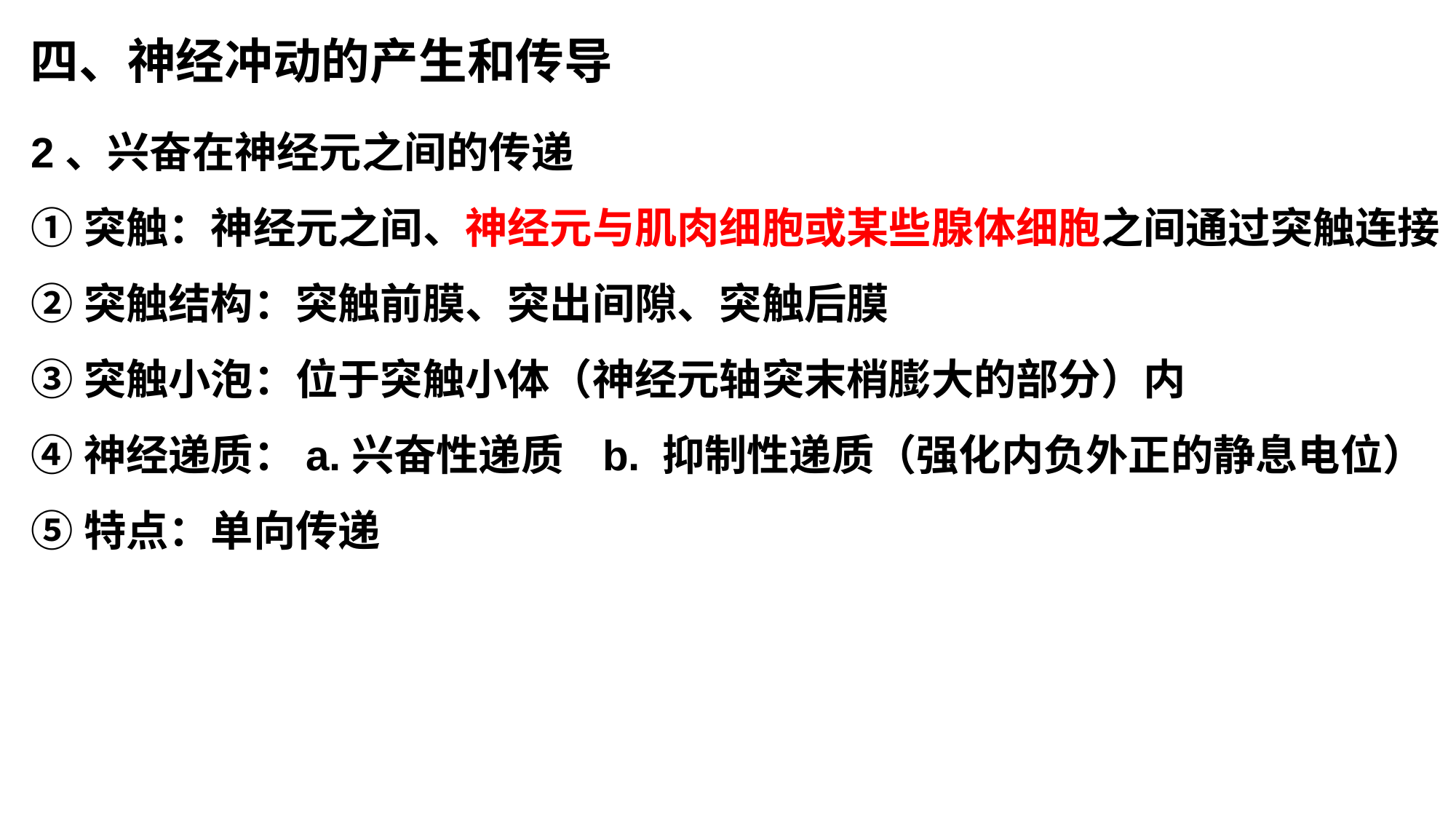

四、神经冲动的产生和传导
2、兴奋在神经元之间的传递
①突触：神经元之间、神经元与肌肉细胞或某些腺体细胞之间通过突触连接
②突触结构：突触前膜、突出间隙、突触后膜
③突触小泡：位于突触小体（神经元轴突末梢膨大的部分）内
④神经递质：a.兴奋性递质   b. 抑制性递质（强化内负外正的静息电位）
⑤特点：单向传递